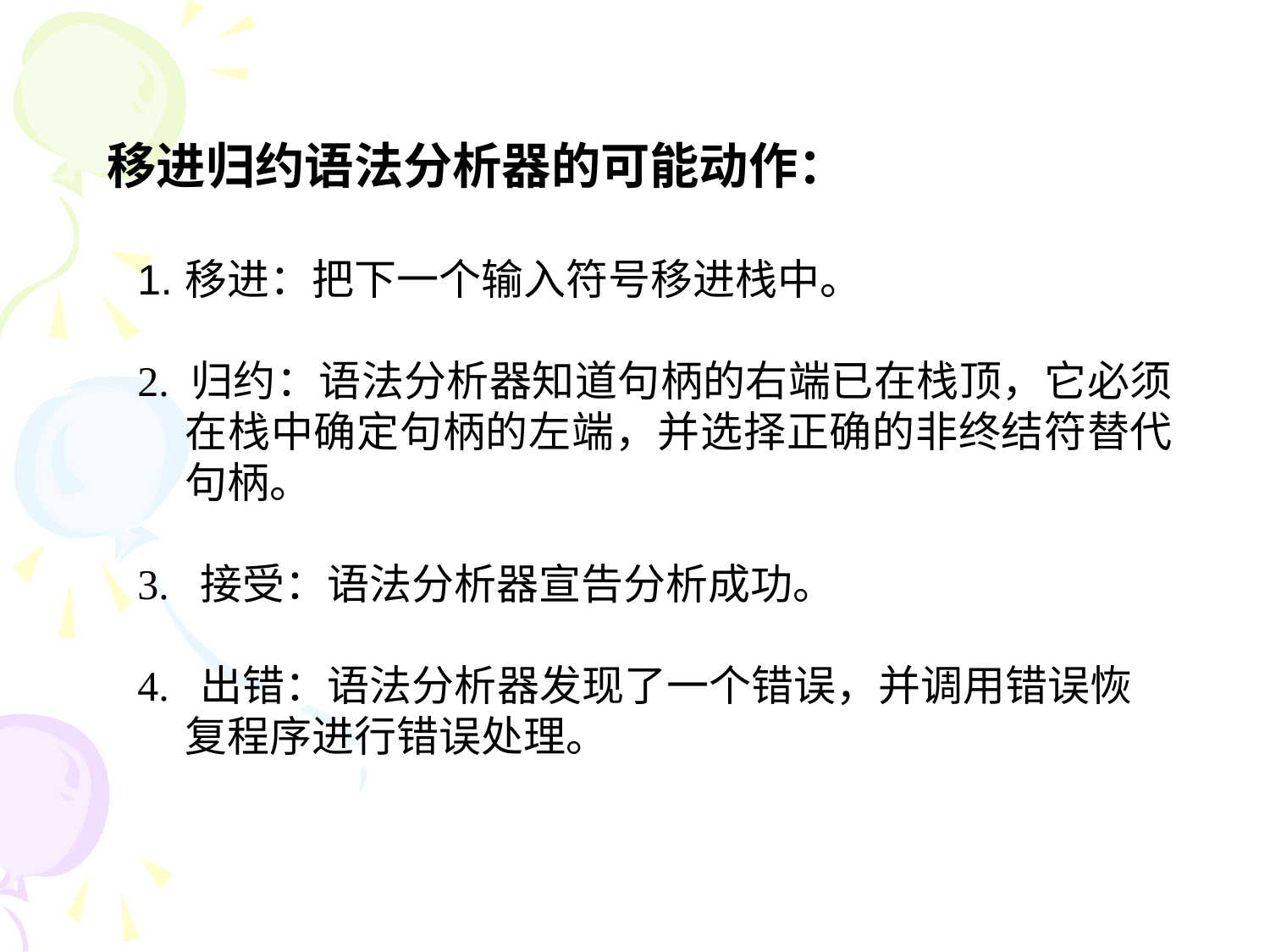

移进归约语法分析器的可能动作：
移进：把下一个输入符号移进栈中。

2. 归约：语法分析器知道句柄的右端已在栈顶，它必须在栈中确定句柄的左端，并选择正确的非终结符替代句柄。

3.  接受：语法分析器宣告分析成功。

4.  出错：语法分析器发现了一个错误，并调用错误恢复程序进行错误处理。
114